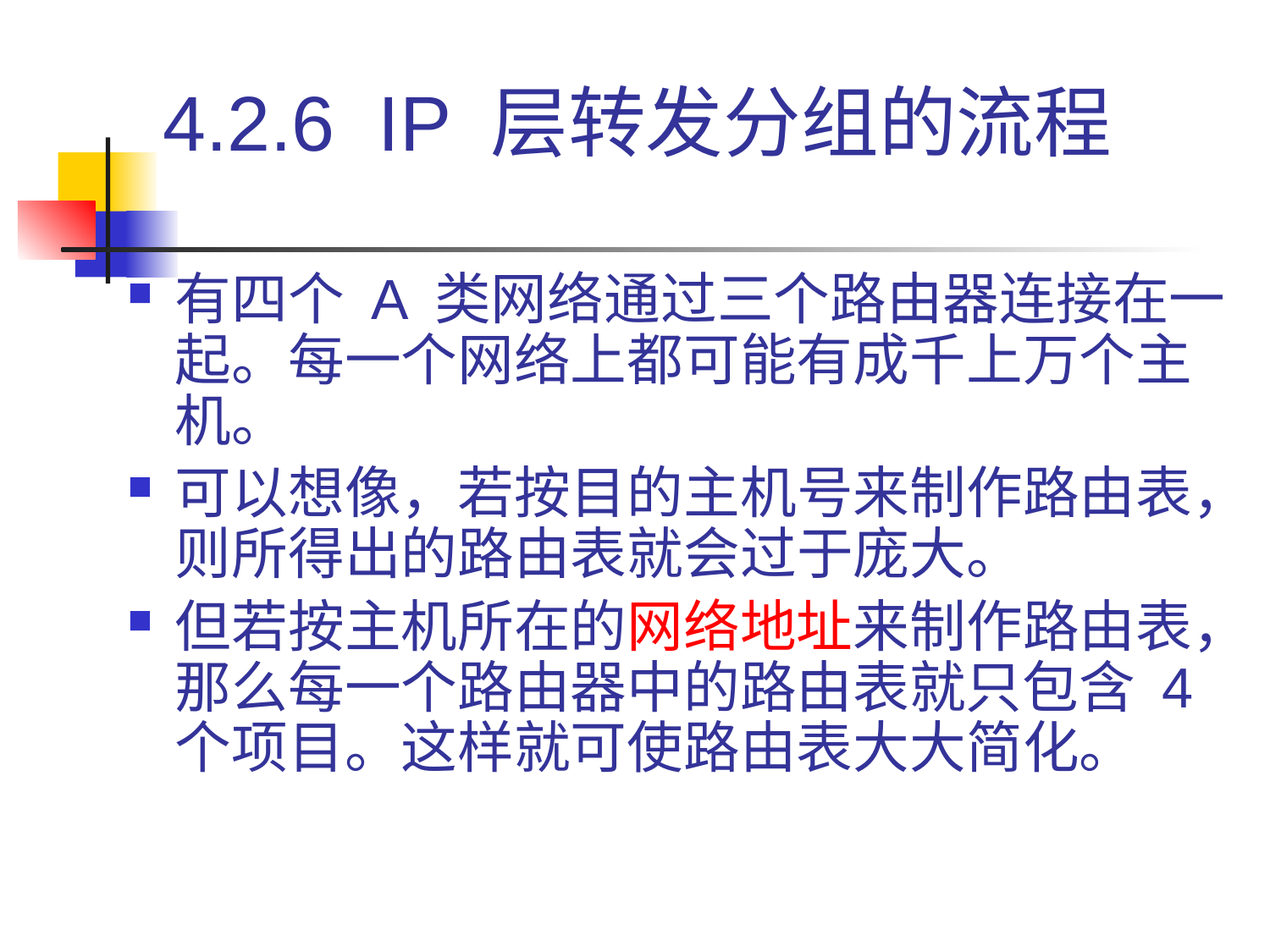

# 4.2.6  IP 层转发分组的流程
有四个 A 类网络通过三个路由器连接在一起。每一个网络上都可能有成千上万个主机。
可以想像，若按目的主机号来制作路由表，则所得出的路由表就会过于庞大。
但若按主机所在的网络地址来制作路由表，那么每一个路由器中的路由表就只包含 4 个项目。这样就可使路由表大大简化。